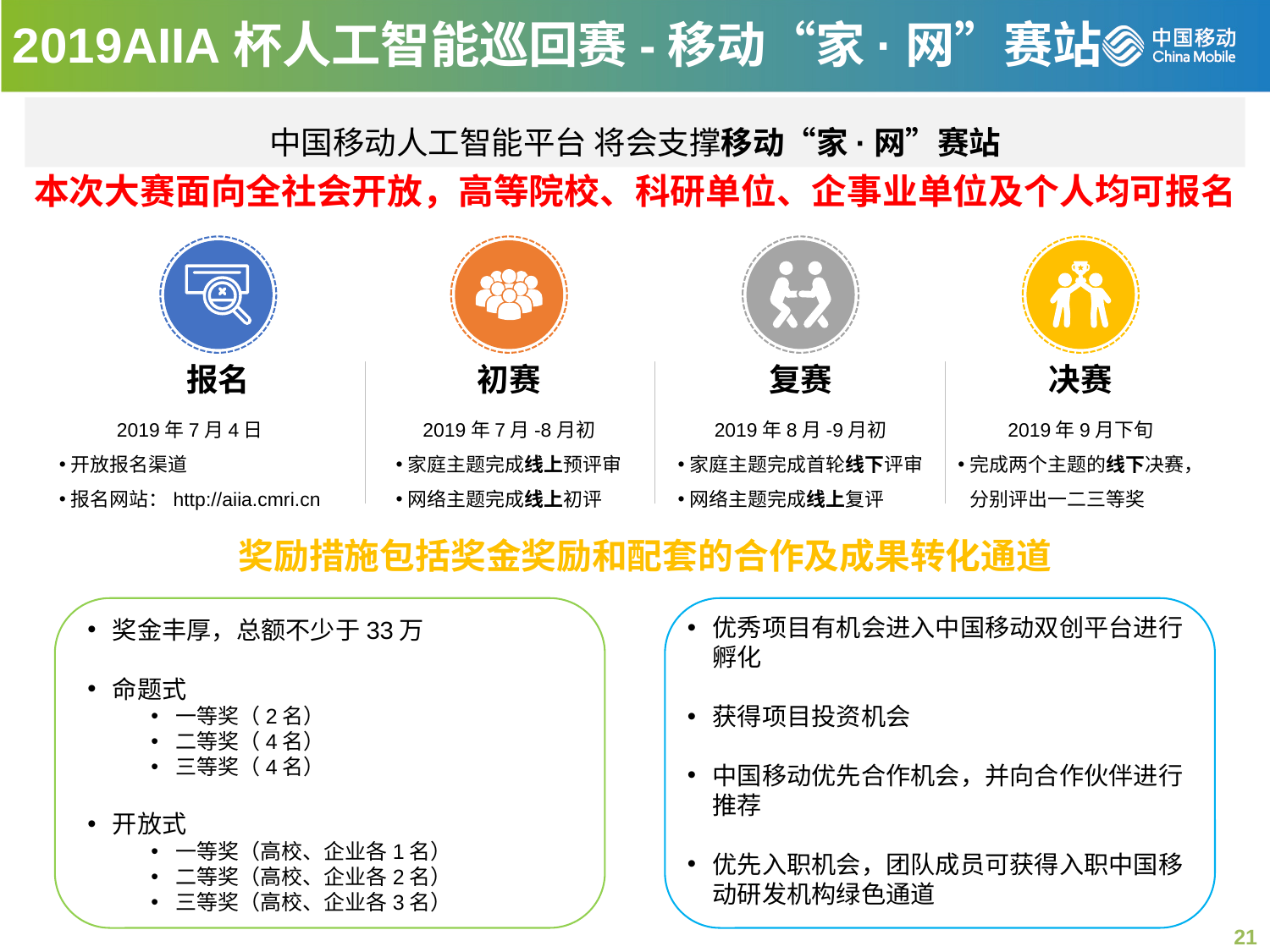

2019AIIA杯人工智能巡回赛-移动“家·网”赛站
中国移动人工智能平台 将会支撑移动“家·网”赛站
本次大赛面向全社会开放，高等院校、科研单位、企事业单位及个人均可报名

报名
2019年7月4日
开放报名渠道
报名网站：http://aiia.cmri.cn
复赛
2019年8月-9月初
家庭主题完成首轮线下评审
网络主题完成线上复评

决赛
2019年9月下旬
完成两个主题的线下决赛，分别评出一二三等奖
初赛
2019年7月-8月初
家庭主题完成线上预评审
网络主题完成线上初评
奖励措施包括奖金奖励和配套的合作及成果转化通道

优秀项目有机会进入中国移动双创平台进行孵化

获得项目投资机会

中国移动优先合作机会，并向合作伙伴进行推荐

优先入职机会，团队成员可获得入职中国移动研发机构绿色通道
奖金丰厚，总额不少于33万

命题式
一等奖（2名）
二等奖（4名）
三等奖（4名）

开放式
一等奖（高校、企业各1名）
二等奖（高校、企业各2名）
三等奖（高校、企业各3名）